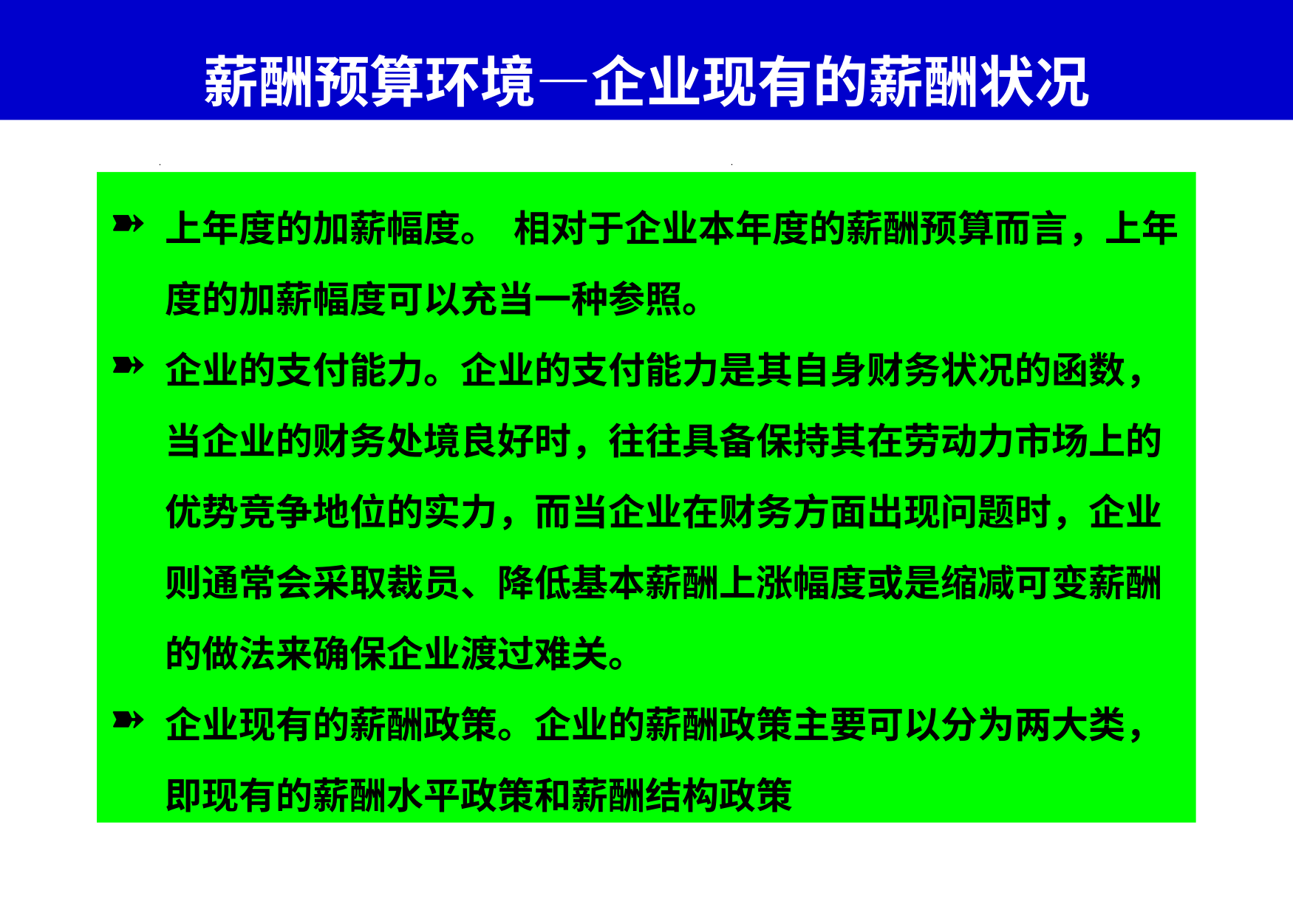

# 薪酬预算环境—企业现有的薪酬状况

上年度的加薪幅度。  相对于企业本年度的薪酬预算而言，上年度的加薪幅度可以充当一种参照。
企业的支付能力。企业的支付能力是其自身财务状况的函数，当企业的财务处境良好时，往往具备保持其在劳动力市场上的优势竞争地位的实力，而当企业在财务方面出现问题时，企业则通常会采取裁员、降低基本薪酬上涨幅度或是缩减可变薪酬的做法来确保企业渡过难关。
企业现有的薪酬政策。企业的薪酬政策主要可以分为两大类，即现有的薪酬水平政策和薪酬结构政策